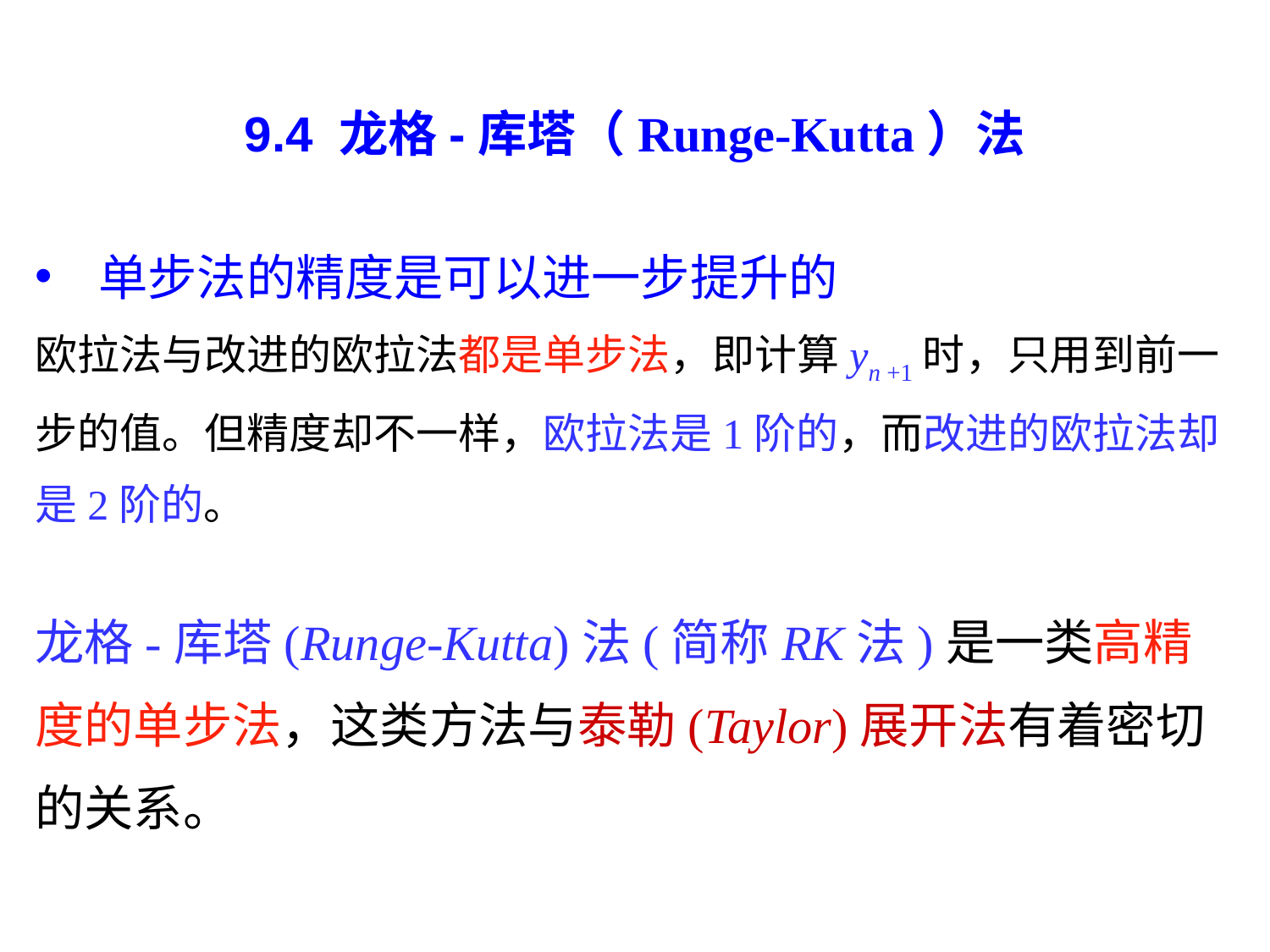

9.4 龙格-库塔（Runge-Kutta）法
单步法的精度是可以进一步提升的
欧拉法与改进的欧拉法都是单步法，即计算yn +1时，只用到前一步的值。但精度却不一样，欧拉法是1阶的，而改进的欧拉法却是2阶的。

龙格-库塔(Runge-Kutta)法(简称RK法)是一类高精度的单步法，这类方法与泰勒(Taylor)展开法有着密切的关系。